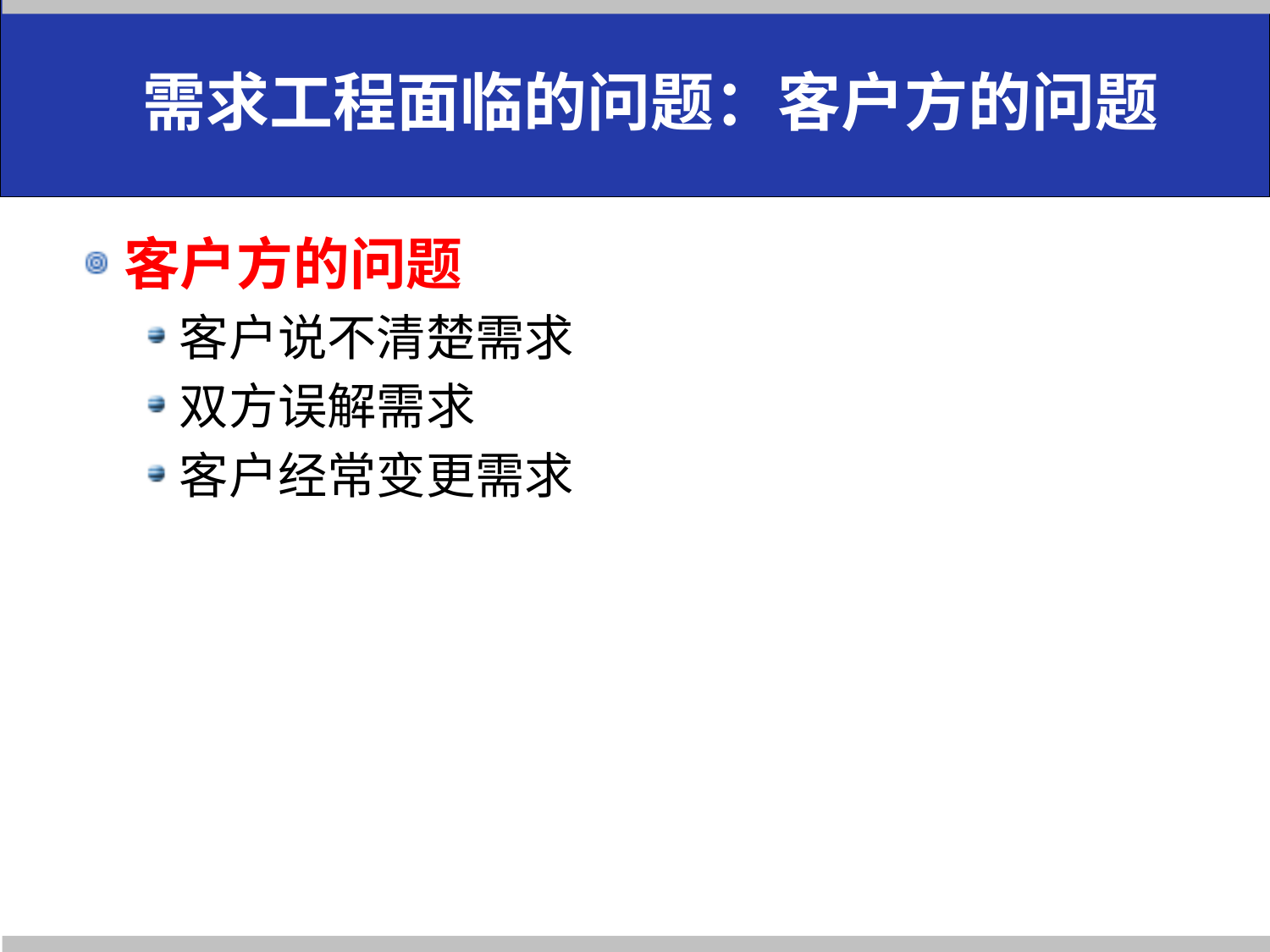

# 需求工程面临的问题：客户方的问题
客户方的问题
客户说不清楚需求
双方误解需求
客户经常变更需求
232